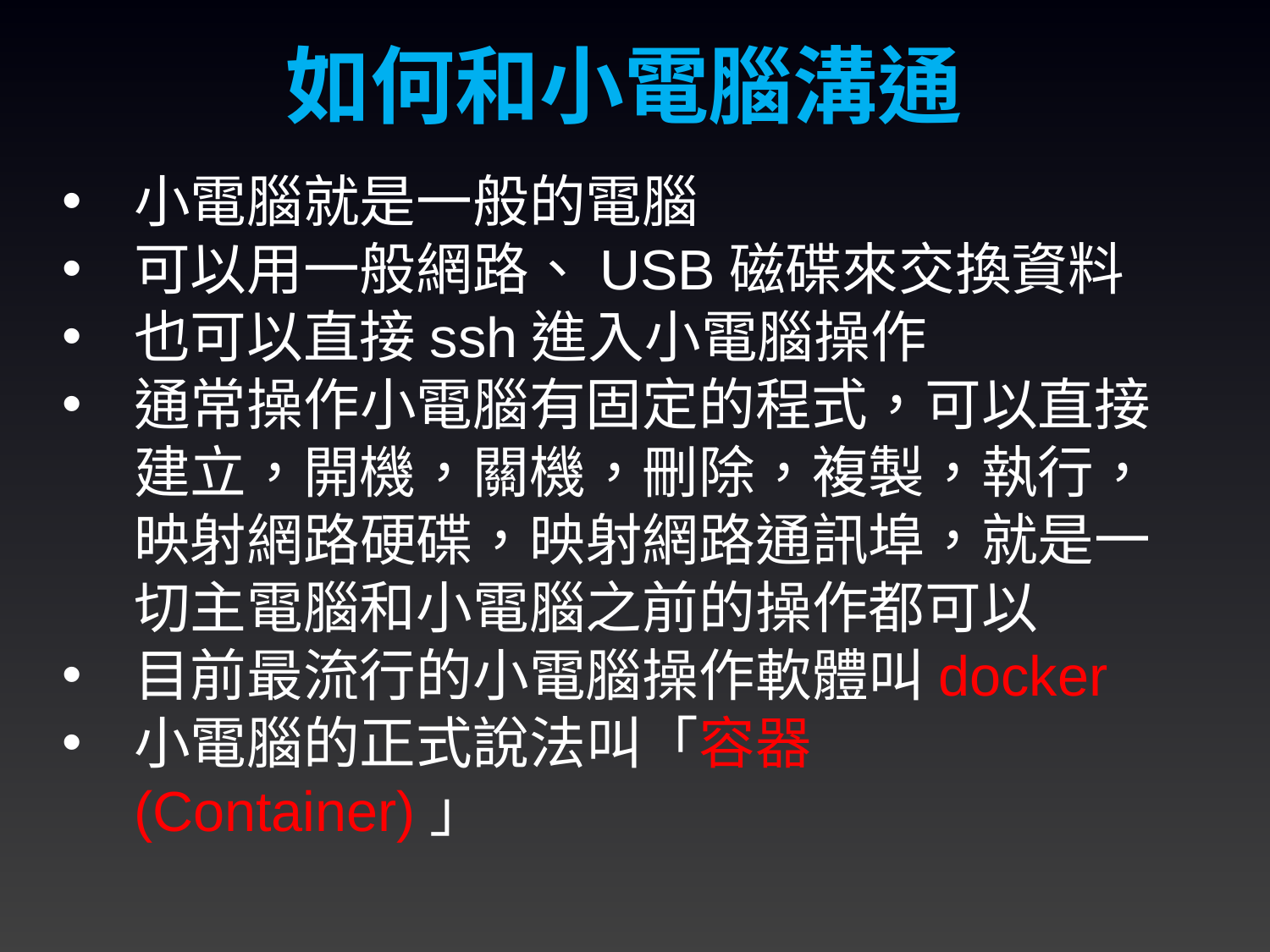

如何和小電腦溝通
小電腦就是一般的電腦
可以用一般網路、USB磁碟來交換資料
也可以直接ssh進入小電腦操作
通常操作小電腦有固定的程式，可以直接建立，開機，關機，刪除，複製，執行，映射網路硬碟，映射網路通訊埠，就是一切主電腦和小電腦之前的操作都可以
目前最流行的小電腦操作軟體叫docker
小電腦的正式說法叫「容器(Container)」